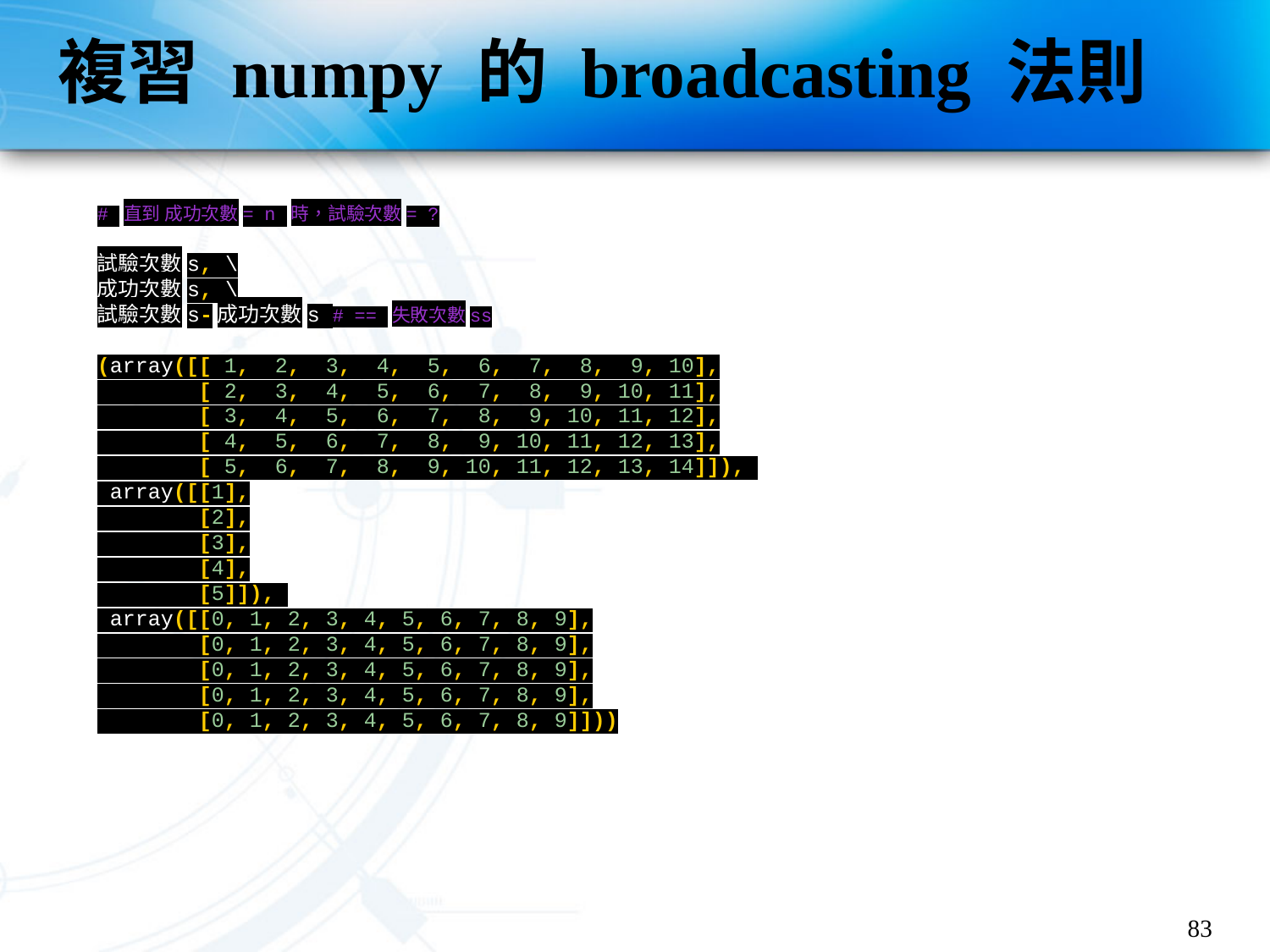

# 複習 numpy 的 broadcasting 法則
# 直到 成功次數= n 時，試驗次數= ?

試驗次數s, \
成功次數s, \
試驗次數s-成功次數s # == 失敗次數ss

(array([[ 1,  2,  3,  4,  5,  6,  7,  8,  9, 10],
        [ 2,  3,  4,  5,  6,  7,  8,  9, 10, 11],
        [ 3,  4,  5,  6,  7,  8,  9, 10, 11, 12],
        [ 4,  5,  6,  7,  8,  9, 10, 11, 12, 13],
        [ 5,  6,  7,  8,  9, 10, 11, 12, 13, 14]]),
 array([[1],
        [2],
        [3],
        [4],
        [5]]),
 array([[0, 1, 2, 3, 4, 5, 6, 7, 8, 9],
        [0, 1, 2, 3, 4, 5, 6, 7, 8, 9],
        [0, 1, 2, 3, 4, 5, 6, 7, 8, 9],
        [0, 1, 2, 3, 4, 5, 6, 7, 8, 9],
        [0, 1, 2, 3, 4, 5, 6, 7, 8, 9]]))
83